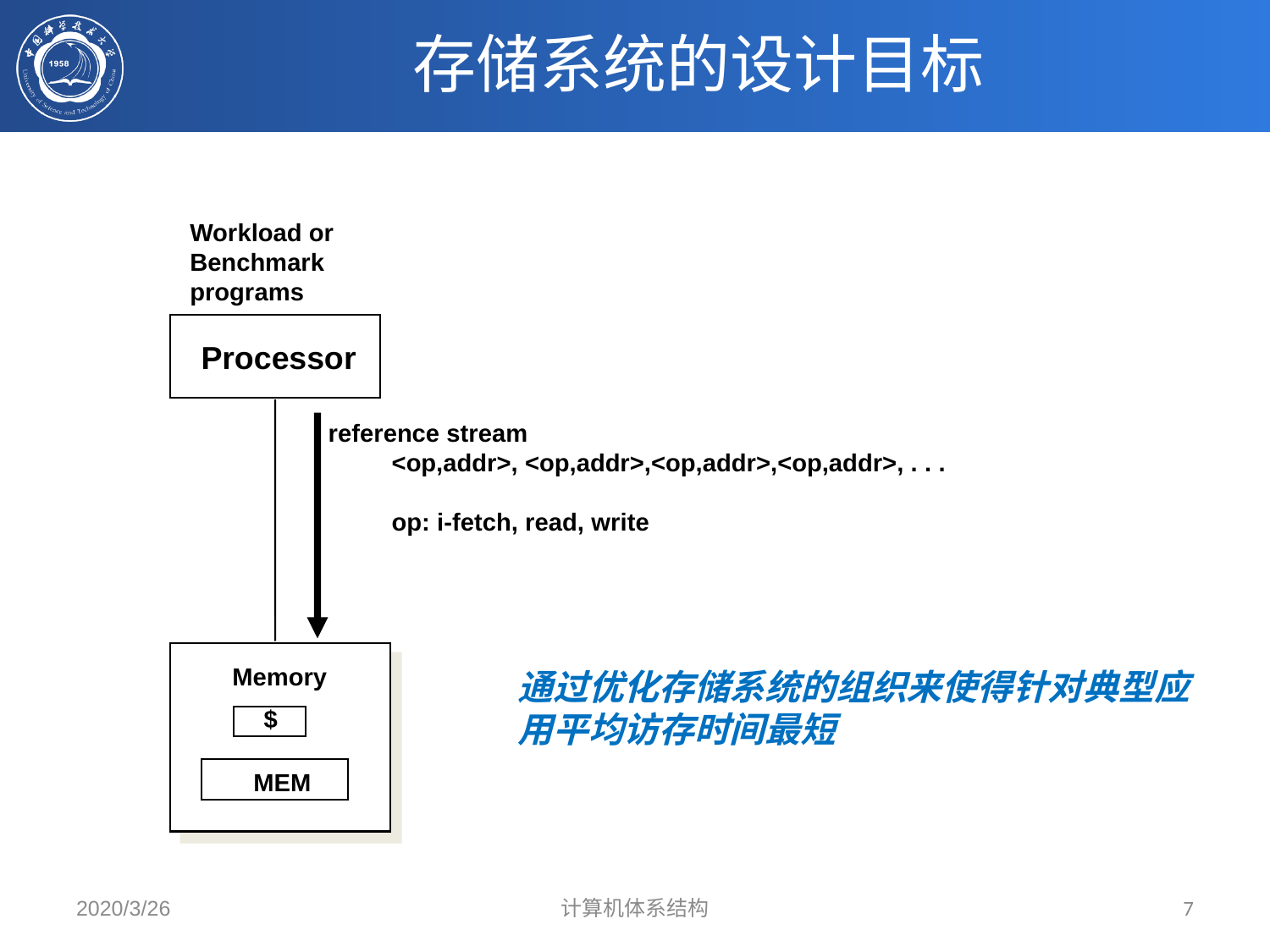

# 存储系统的设计目标
Workload or
Benchmark
programs

Processor

reference stream
<op,addr>, <op,addr>,<op,addr>,<op,addr>, . . .

op: i-fetch, read, write

Memory
通过优化存储系统的组织来使得针对典型应用平均访存时间最短
$

MEM
2020/3/26
计算机体系结构
7